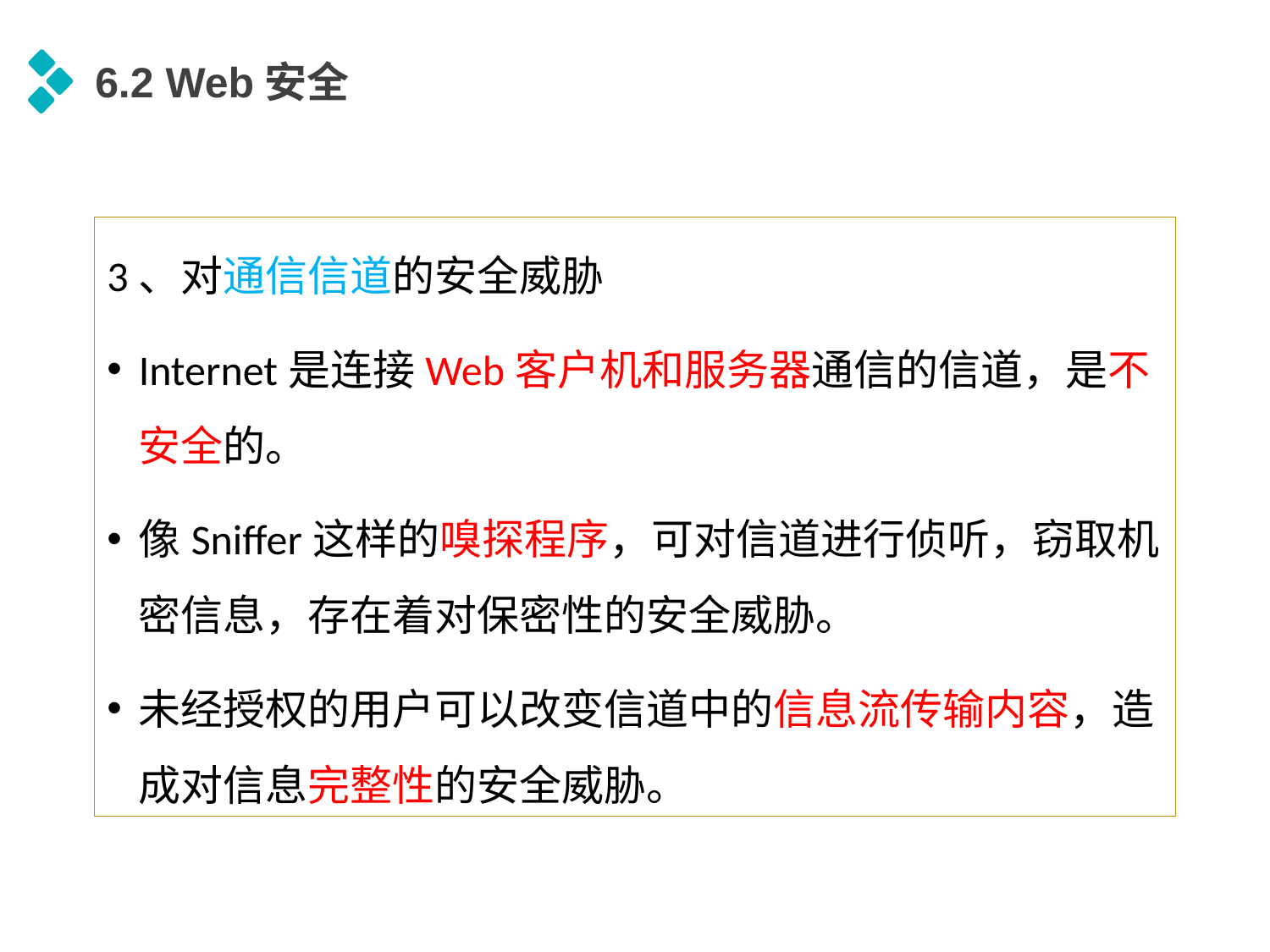

6.2 Web安全

3、对通信信道的安全威胁
Internet是连接Web客户机和服务器通信的信道，是不安全的。
像Sniffer这样的嗅探程序，可对信道进行侦听，窃取机密信息，存在着对保密性的安全威胁。
未经授权的用户可以改变信道中的信息流传输内容，造成对信息完整性的安全威胁。